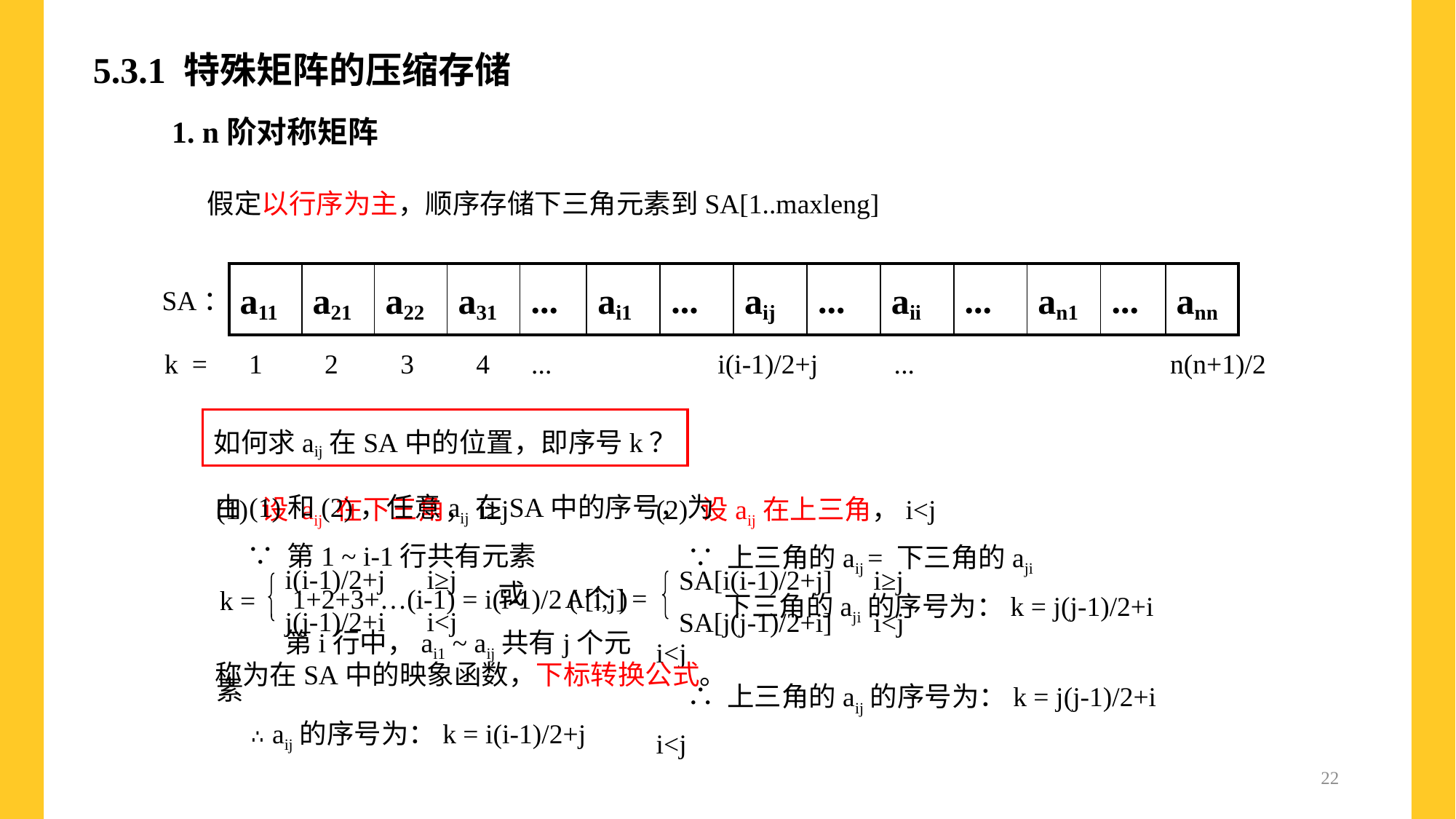

5.3.1 特殊矩阵的压缩存储
   1. n阶对称矩阵
假定以行序为主，顺序存储下三角元素到SA[1..maxleng]
| a11 | a21 | a22 | a31 | ... | ai1 | ... | aij | ... | aii | ... | an1 | ... | ann |
| --- | --- | --- | --- | --- | --- | --- | --- | --- | --- | --- | --- | --- | --- |
SA：
k  =      1         2         3         4      ...                        i(i-1)/2+j           ...                                     n(n+1)/2
如何求aij在SA中的位置，即序号k？
(1) 设 aij 在下三角，i≥j
     ∵ 第1 ~ i-1行共有元素
           1+2+3+…(i-1) = i(i-1)/2 (个)
          第i行中，ai1 ~ aij共有j个元素
     ∴ aij的序号为：k = i(i-1)/2+j
(2) 设aij在上三角，i<j
     ∵ 上三角的aij = 下三角的aji
          下三角的aji的序号为：k = j(j-1)/2+i      i<j
     ∴ 上三角的aij的序号为：k = j(j-1)/2+i      i<j
由(1)和(2)，任意aij在SA中的序号，为
i(i-1)/2+j      i≥j
j(j-1)/2+i      i<j
SA[i(i-1)/2+j]      i≥j
SA[j(j-1)/2+i]      i<j
A[i,j] =
k =
或

称为在SA中的映象函数，下标转换公式。
22